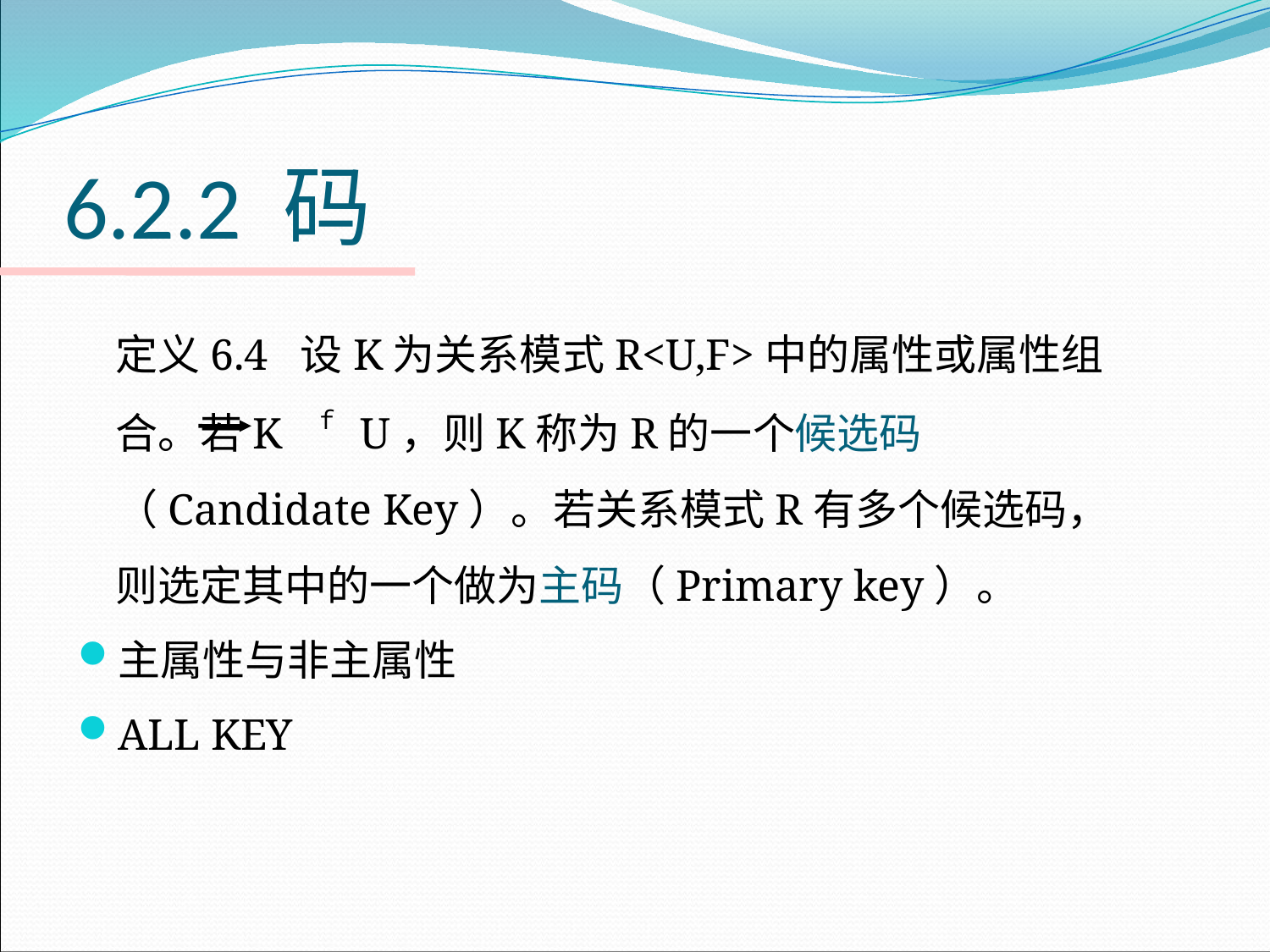

# 6.2.2 码
	定义6.4  设K为关系模式R<U,F>中的属性或属性组合。若K  ｆ  U，则K称为R的一个候选码（Candidate Key）。若关系模式R有多个候选码，则选定其中的一个做为主码（Primary key）。
主属性与非主属性
ALL KEY

540